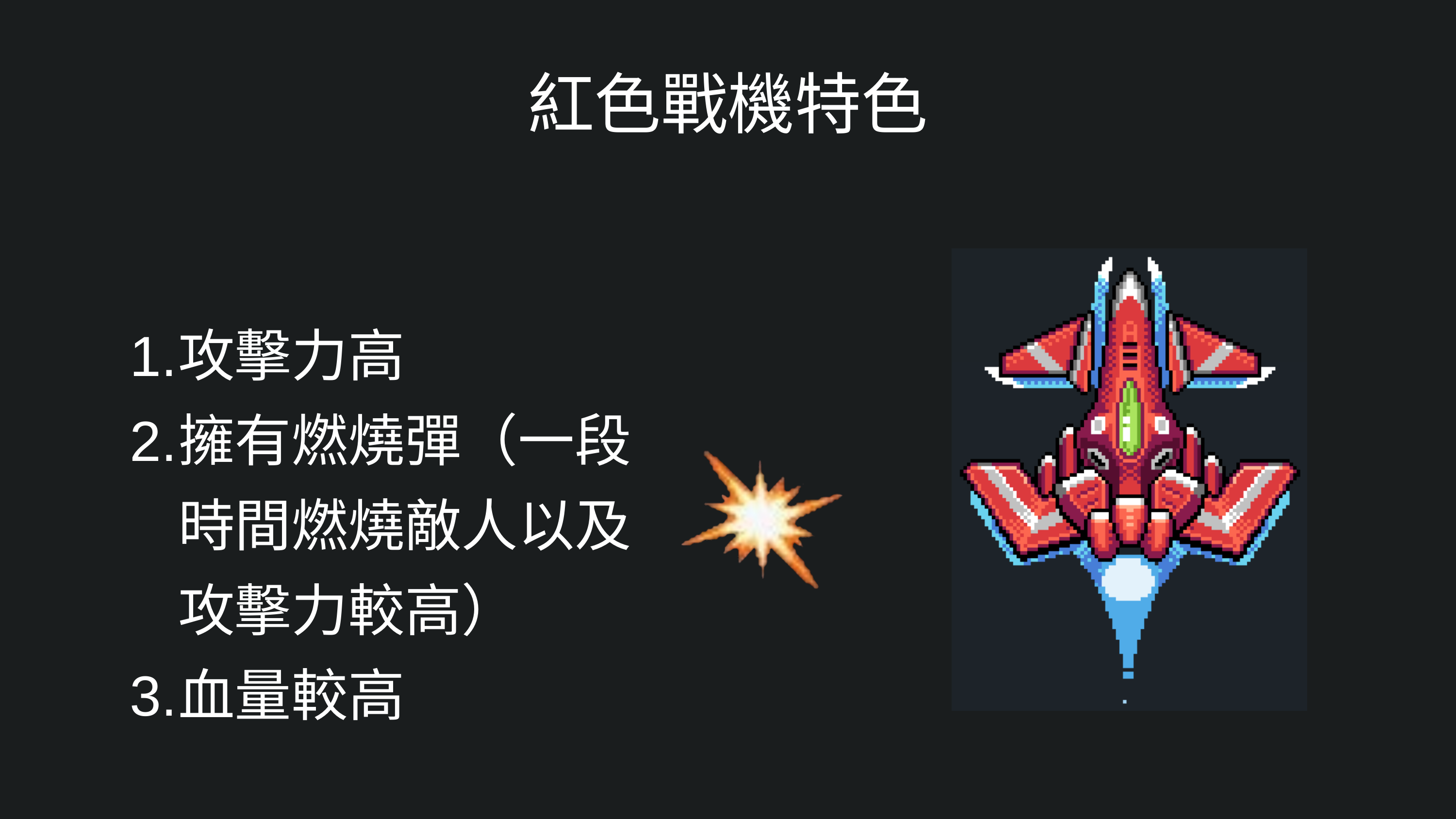

紅色戰機特色

攻擊力高
擁有燃燒彈（一段時間燃燒敵人以及攻擊力較高）
血量較高